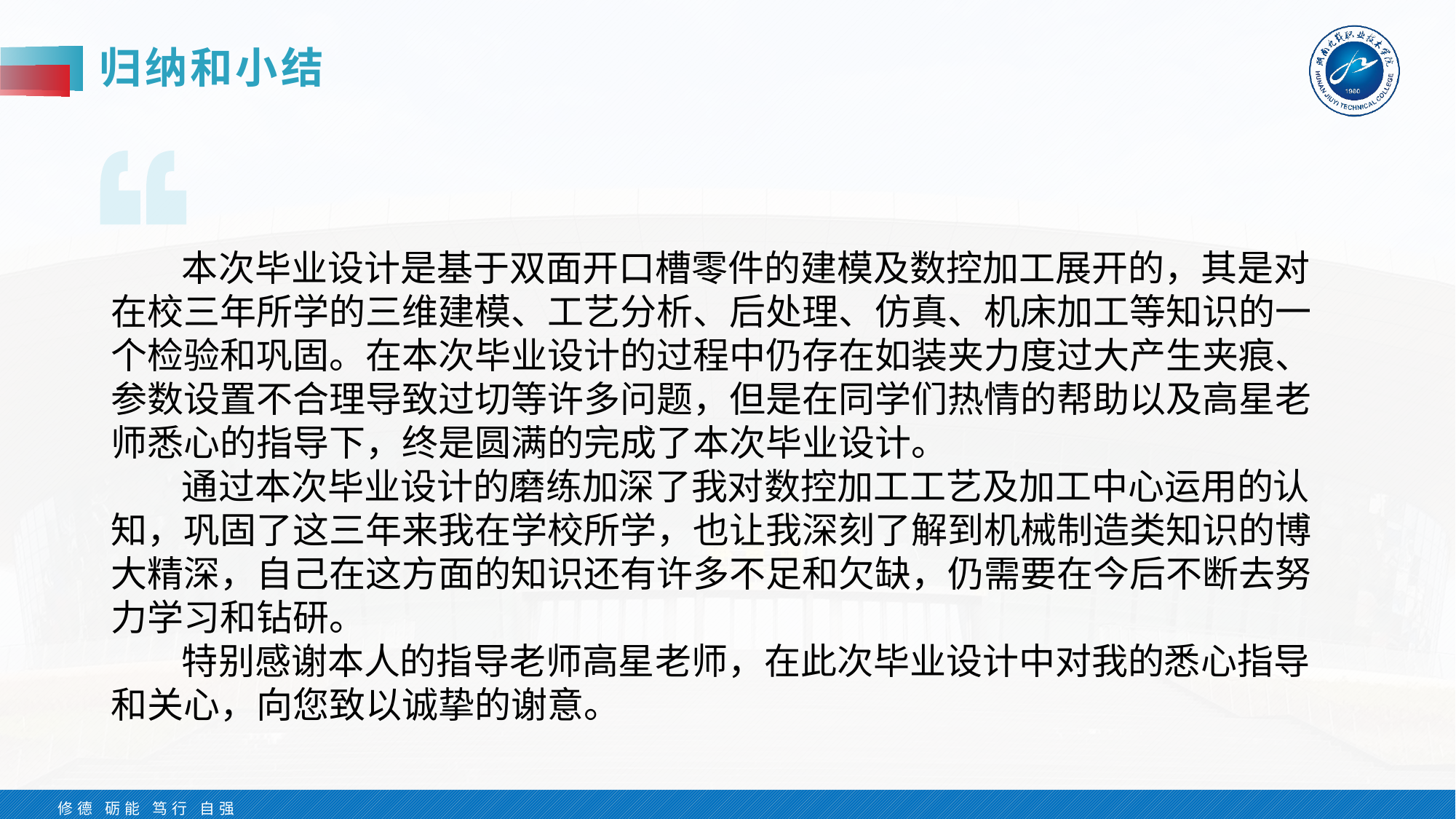

# 归纳和小结

本次毕业设计是基于双面开口槽零件的建模及数控加工展开的，其是对在校三年所学的三维建模、工艺分析、后处理、仿真、机床加工等知识的一个检验和巩固。在本次毕业设计的过程中仍存在如装夹力度过大产生夹痕、参数设置不合理导致过切等许多问题，但是在同学们热情的帮助以及高星老师悉心的指导下，终是圆满的完成了本次毕业设计。
通过本次毕业设计的磨练加深了我对数控加工工艺及加工中心运用的认知，巩固了这三年来我在学校所学，也让我深刻了解到机械制造类知识的博大精深，自己在这方面的知识还有许多不足和欠缺，仍需要在今后不断去努力学习和钻研。
特别感谢本人的指导老师高星老师，在此次毕业设计中对我的悉心指导和关心，向您致以诚挚的谢意。